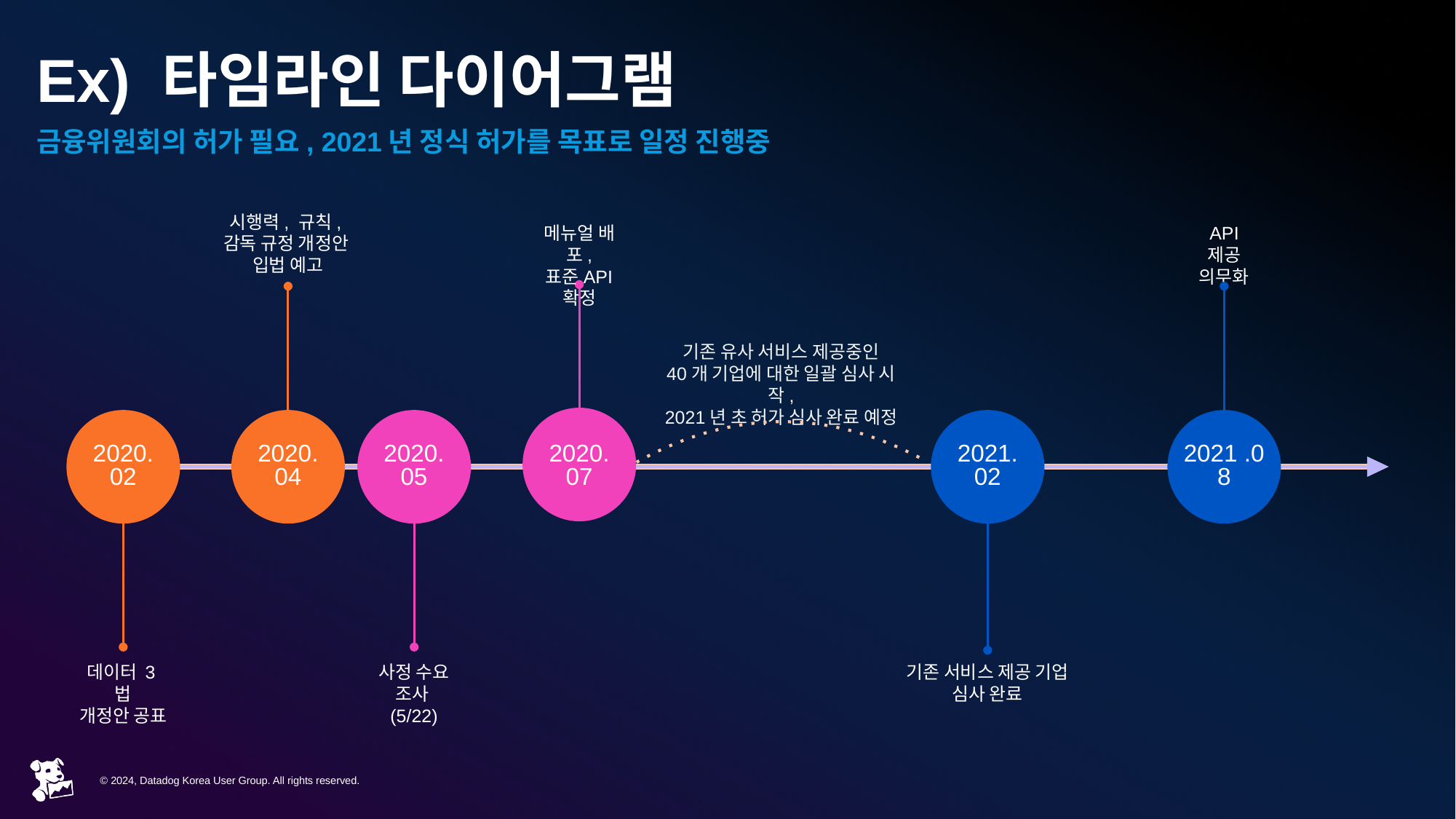

# Ex) 타임라인 다이어그램
금융위원회의 허가 필요, 2021년 정식 허가를 목표로 일정 진행중
시행력, 규칙,
감독 규정 개정안
입법 예고
메뉴얼 배포,
표준API 확정
API 제공
의무화
기존 유사 서비스 제공중인
40개 기업에 대한 일괄 심사 시작,
2021년 초 허가 심사 완료 예정

2020. 02
2020. 04
2020. 05
2020. 07
2021. 02
2021 .08

데이터 3법
개정안 공표
사정 수요
조사(5/22)
기존 서비스 제공 기업
심사 완료